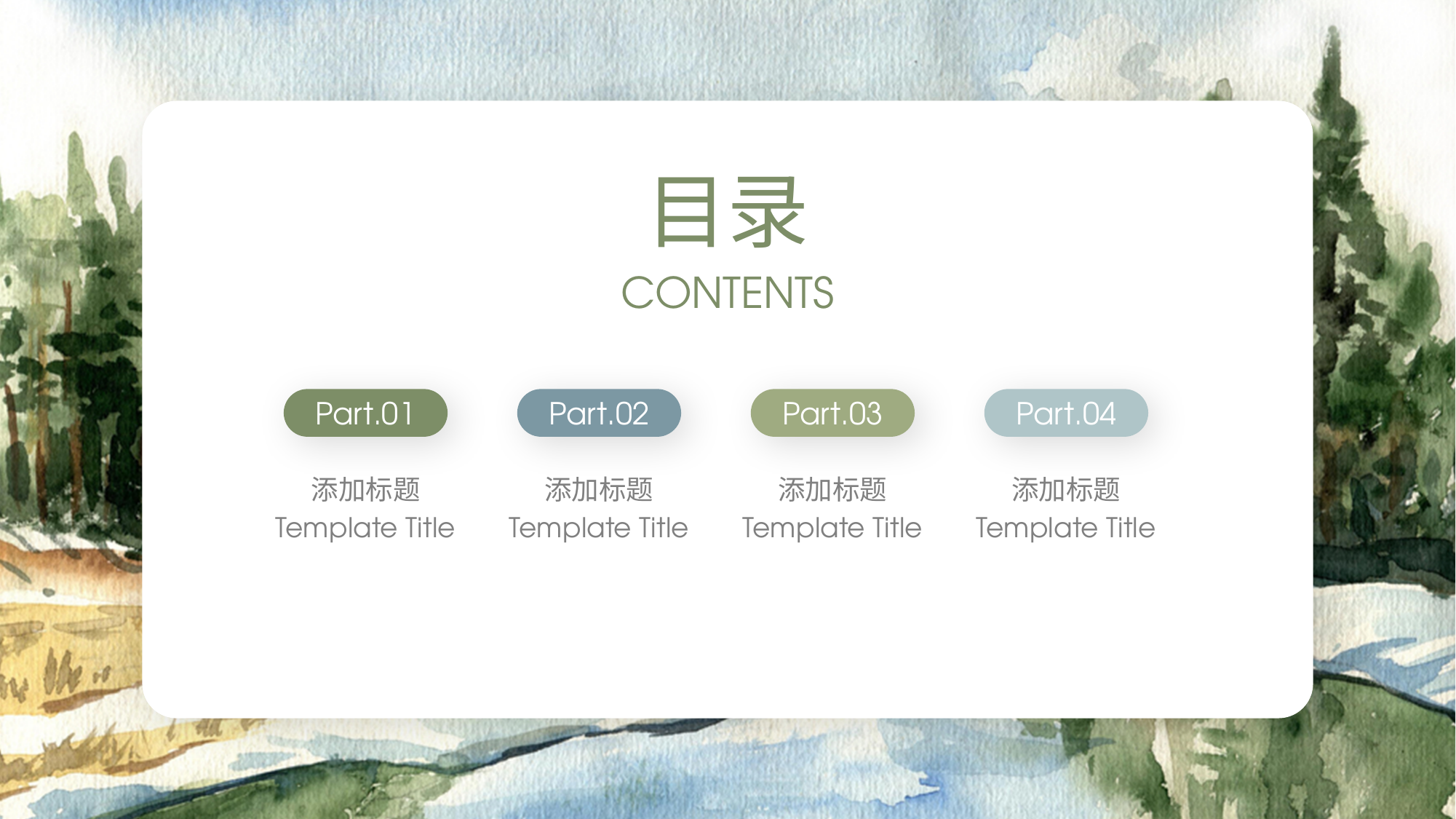

目录
CONTENTS

Part.01

Part.02

Part.03

Part.04
添加标题
Template Title
添加标题
Template Title
添加标题
Template Title
添加标题
Template Title